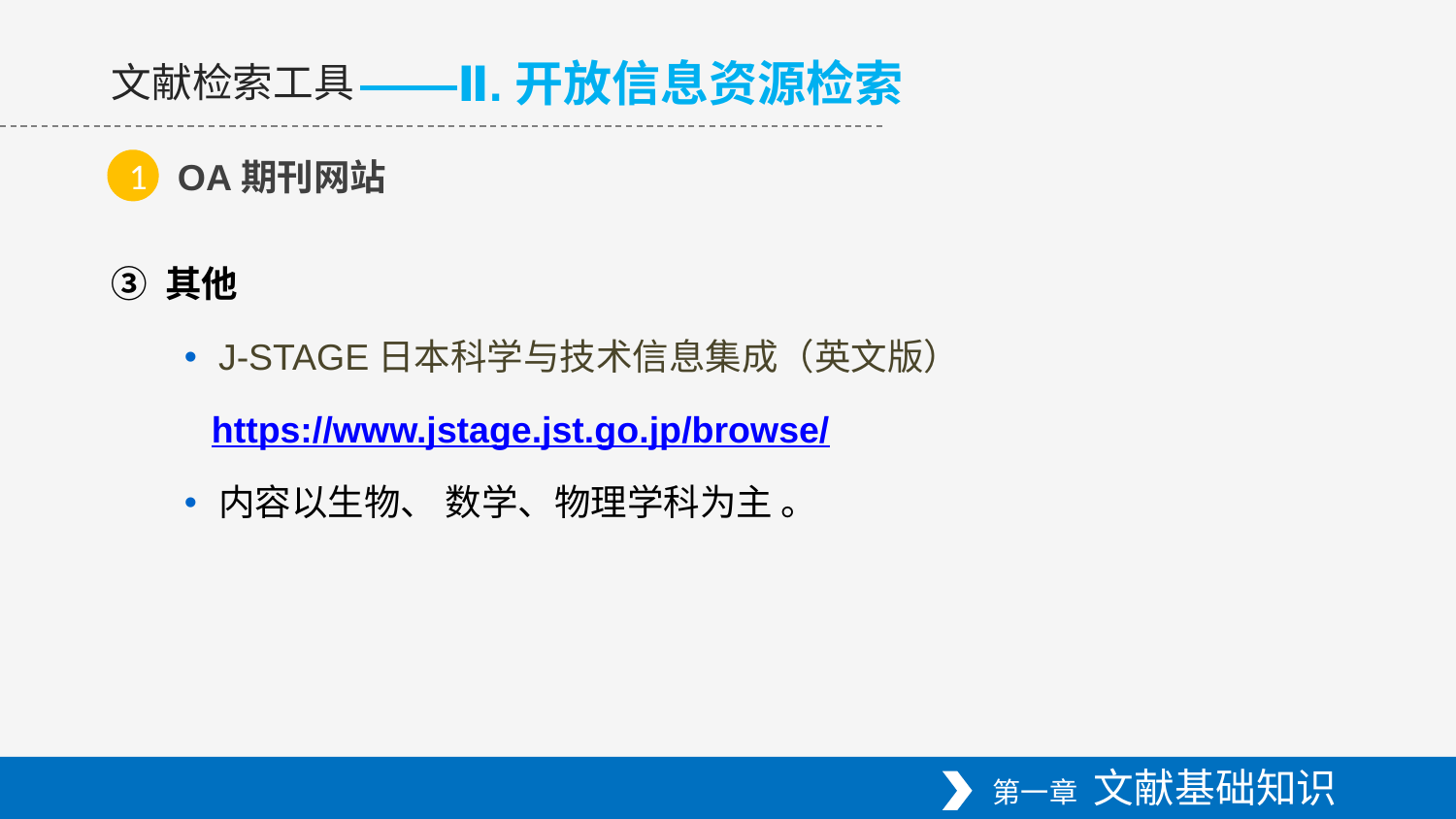

——Ⅱ.开放信息资源检索
文献检索工具
OA期刊网站
1
③ 其他
J-STAGE日本科学与技术信息集成（英文版）
https://www.jstage.jst.go.jp/browse/
内容以生物、 数学、物理学科为主 。